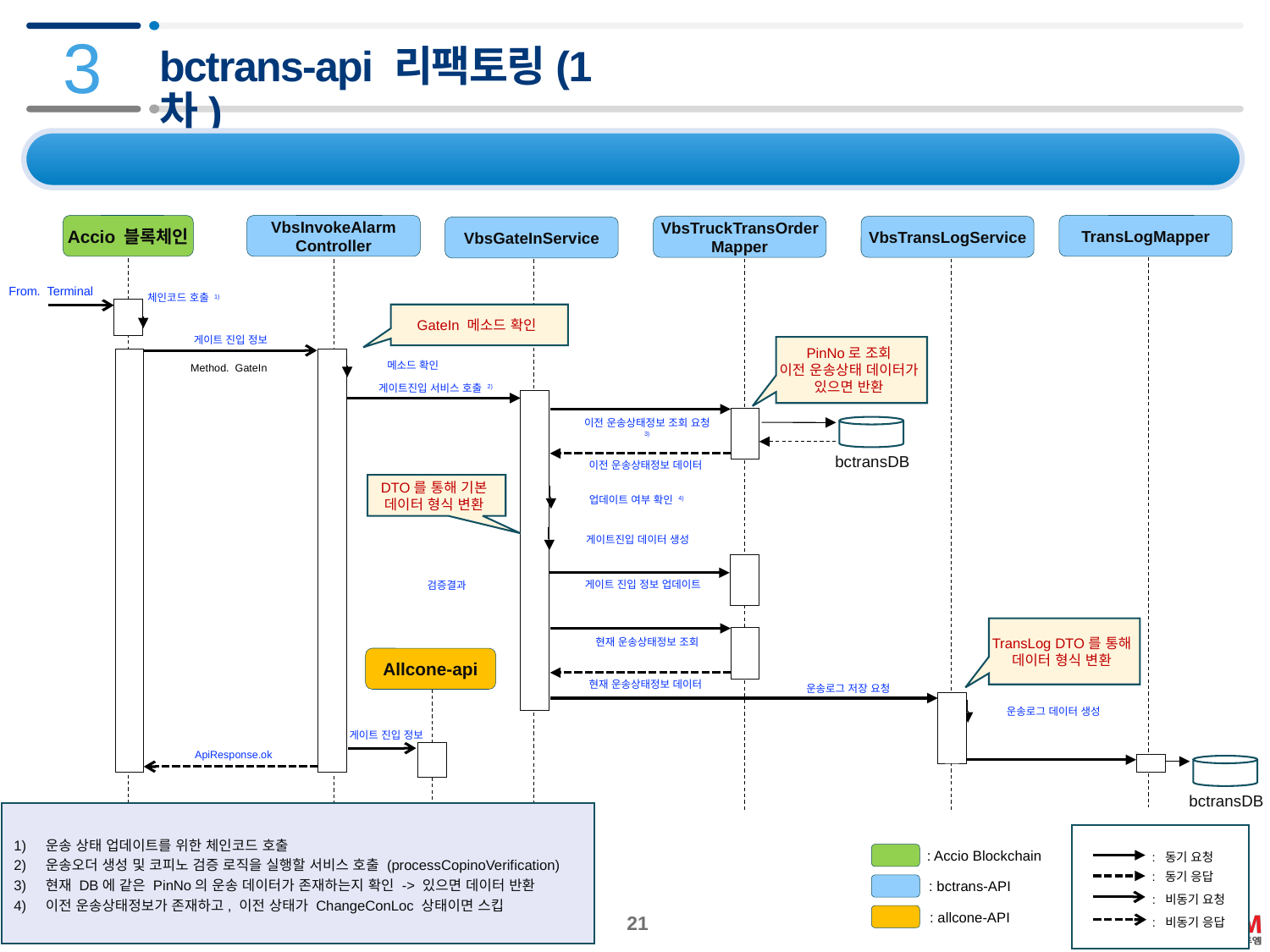

3
# bctrans-api 리팩토링(1차)
3.1 VBS 개선사항 - 게이트진입 수정사항
Accio 블록체인
VbsInvokeAlarm
Controller
TransLogMapper
VbsTruckTransOrder
Mapper
VbsTransLogService
VbsGateInService
From.  Terminal
체인코드 호출 1)

GateIn 메소드 확인
게이트 진입 정보
PinNo로 조회
이전 운송상태 데이터가 있으면 반환

메소드 확인
Method.  GateIn
게이트진입 서비스 호출 2)

이전 운송상태정보 조회 요청 3)

bctransDB
이전 운송상태정보 데이터
DTO를 통해 기본 데이터 형식 변환
업데이트 여부 확인 4)
게이트진입 데이터 생성

게이트 진입 정보 업데이트
검증결과
TransLog DTO를 통해 데이터 형식 변환

현재 운송상태정보 조회
Allcone-api
현재 운송상태정보 데이터
운송로그 저장 요청

운송로그 데이터 생성
게이트 진입 정보

ApiResponse.ok

bctransDB
운송 상태 업데이트를 위한 체인코드 호출
운송오더 생성 및 코피노 검증 로직을 실행할 서비스 호출 (processCopinoVerification)
현재 DB에 같은 PinNo의 운송 데이터가 존재하는지 확인 -> 있으면 데이터 반환
이전 운송상태정보가 존재하고, 이전 상태가 ChangeConLoc 상태이면 스킵

:  동기 요청
:  동기 응답
:  비동기 요청
:  비동기 응답

: Accio Blockchain

: bctrans-API

: allcone-API
  21